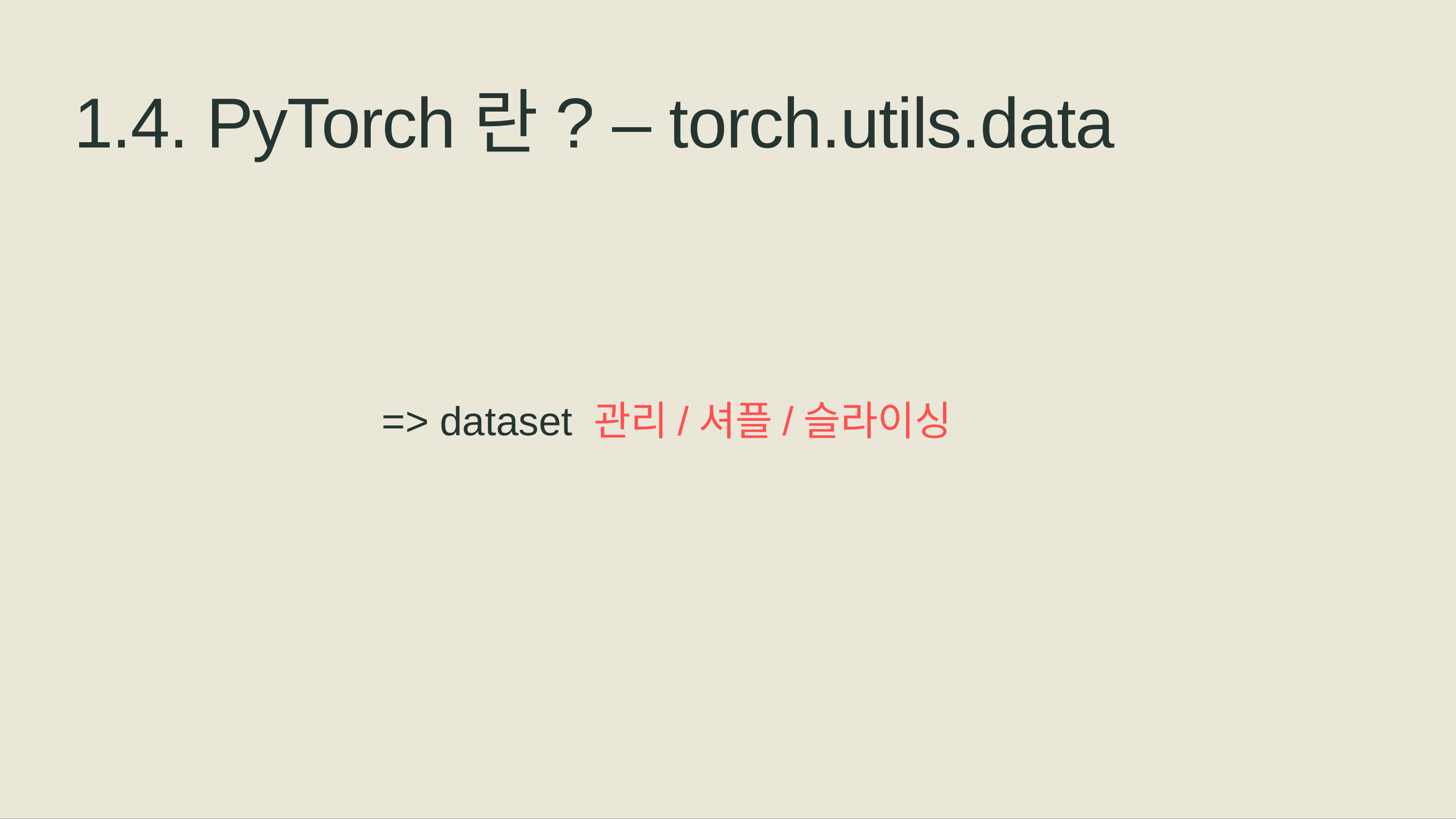

# 1.4. PyTorch란? – torch.utils.data
=> dataset 관리/셔플/슬라이싱